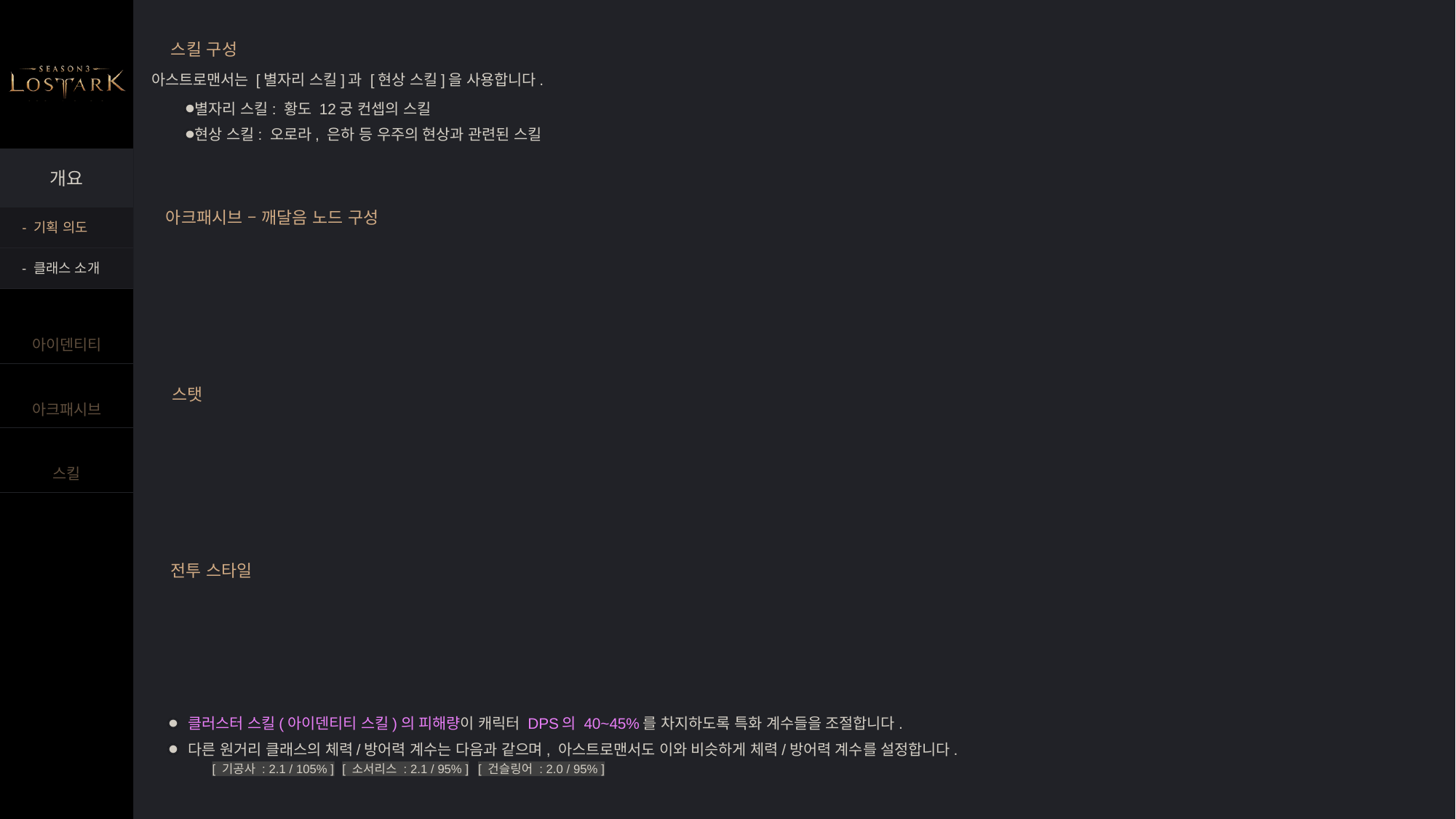

스킬 구성
아스트로맨서는 [별자리 스킬]과 [현상 스킬]을 사용합니다.
별자리 스킬: 황도 12궁 컨셉의 스킬
현상 스킬: 오로라, 은하 등 우주의 현상과 관련된 스킬
아크패시브 – 깨달음 노드 구성
- 기획 의도
- 클래스 소개
스탯
전투 스타일
클러스터 스킬(아이덴티티 스킬)의 피해량이 캐릭터 DPS의 40~45%를 차지하도록 특화 계수들을 조절합니다.
다른 원거리 클래스의 체력/방어력 계수는 다음과 같으며, 아스트로맨서도 이와 비슷하게 체력/방어력 계수를 설정합니다.
[ 기공사 : 2.1 / 105% ]
[ 소서리스 : 2.1 / 95% ]
[ 건슬링어 : 2.0 / 95% ]
#